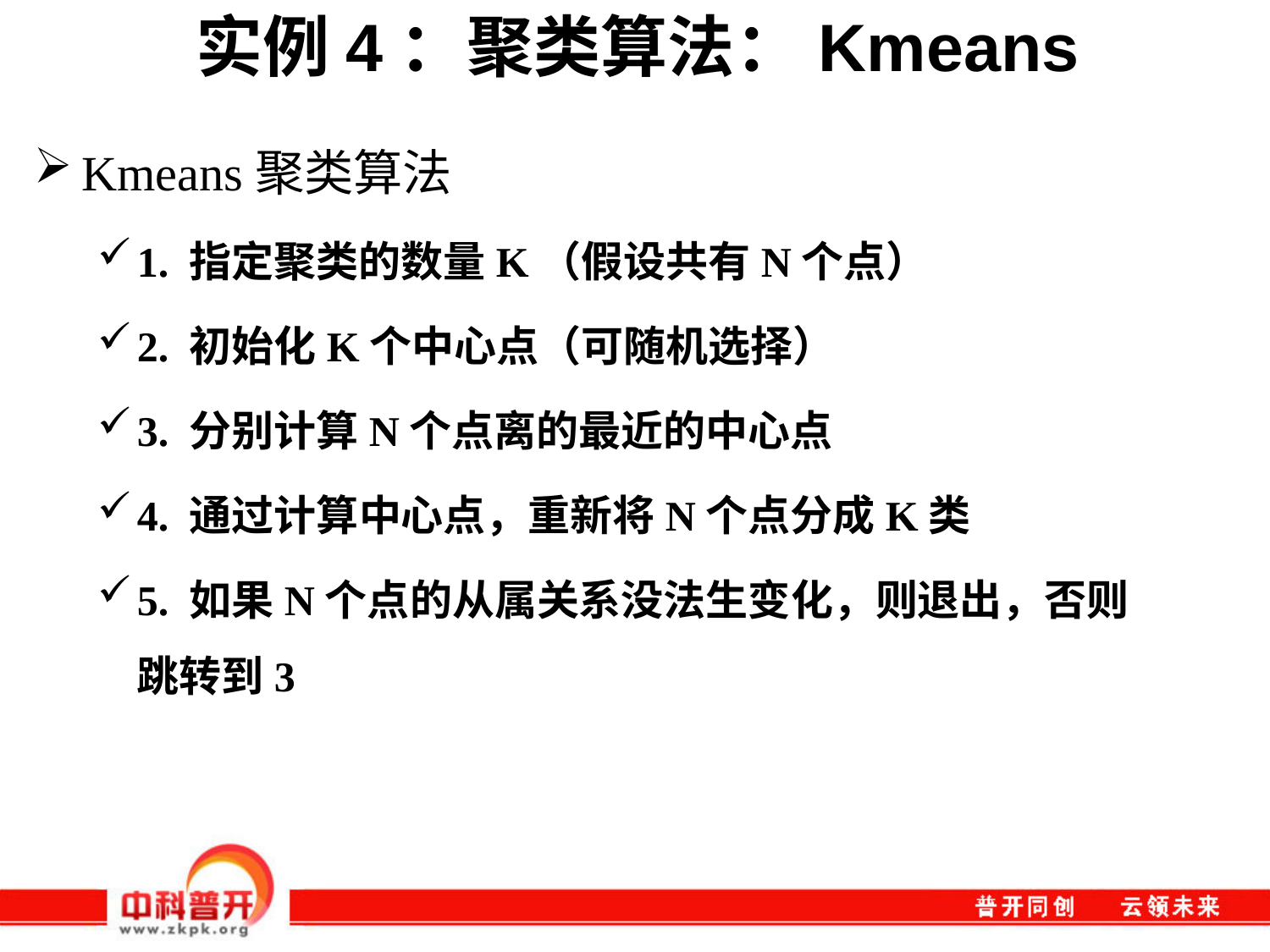

# 实例4：聚类算法：Kmeans
Kmeans聚类算法
1. 指定聚类的数量K（假设共有N个点）
2. 初始化K个中心点（可随机选择）
3. 分别计算N个点离的最近的中心点
4. 通过计算中心点，重新将N个点分成K类
5. 如果N个点的从属关系没法生变化，则退出，否则跳转到3